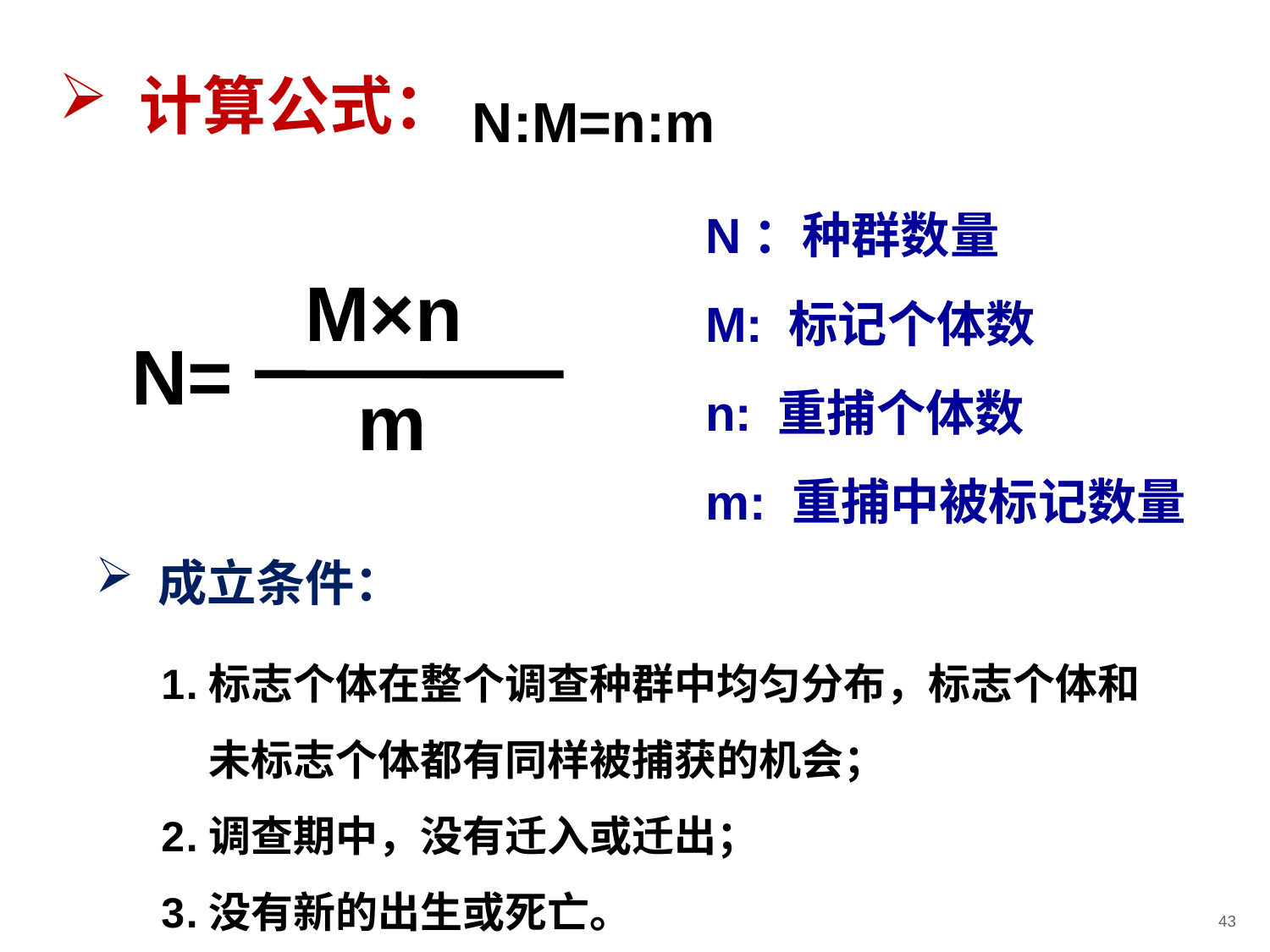

N:M=n:m
 计算公式：
N：种群数量
M: 标记个体数
n: 重捕个体数
m: 重捕中被标记数量
M×n

N=
m

 成立条件：
标志个体在整个调查种群中均匀分布，标志个体和未标志个体都有同样被捕获的机会；
调查期中，没有迁入或迁出；
没有新的出生或死亡。
43